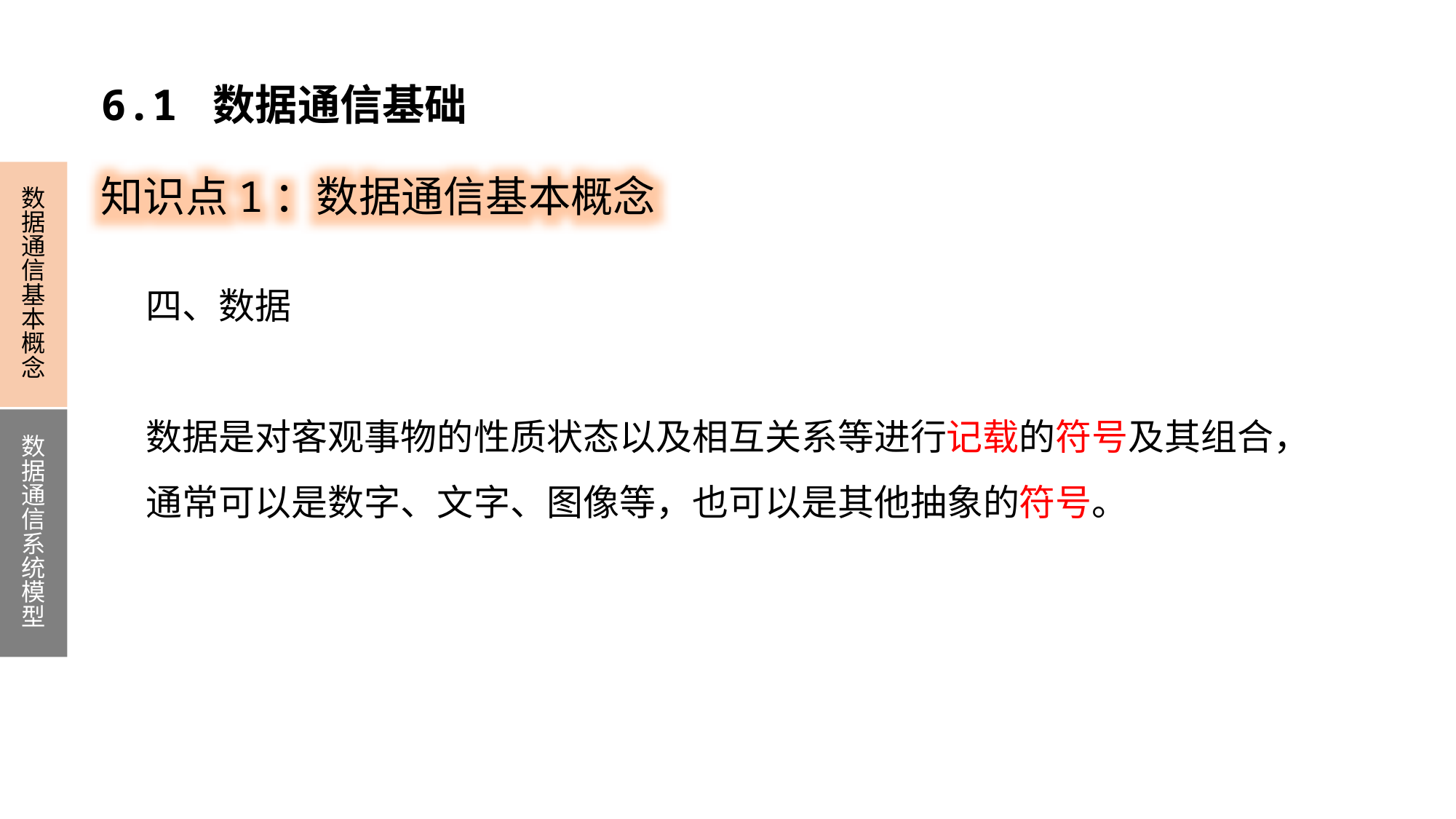

6.1 数据通信基础
知识点1：数据通信基本概念
数据通信基本概念
数据通信系统模型
四、数据

数据是对客观事物的性质状态以及相互关系等进行记载的符号及其组合，通常可以是数字、文字、图像等，也可以是其他抽象的符号。